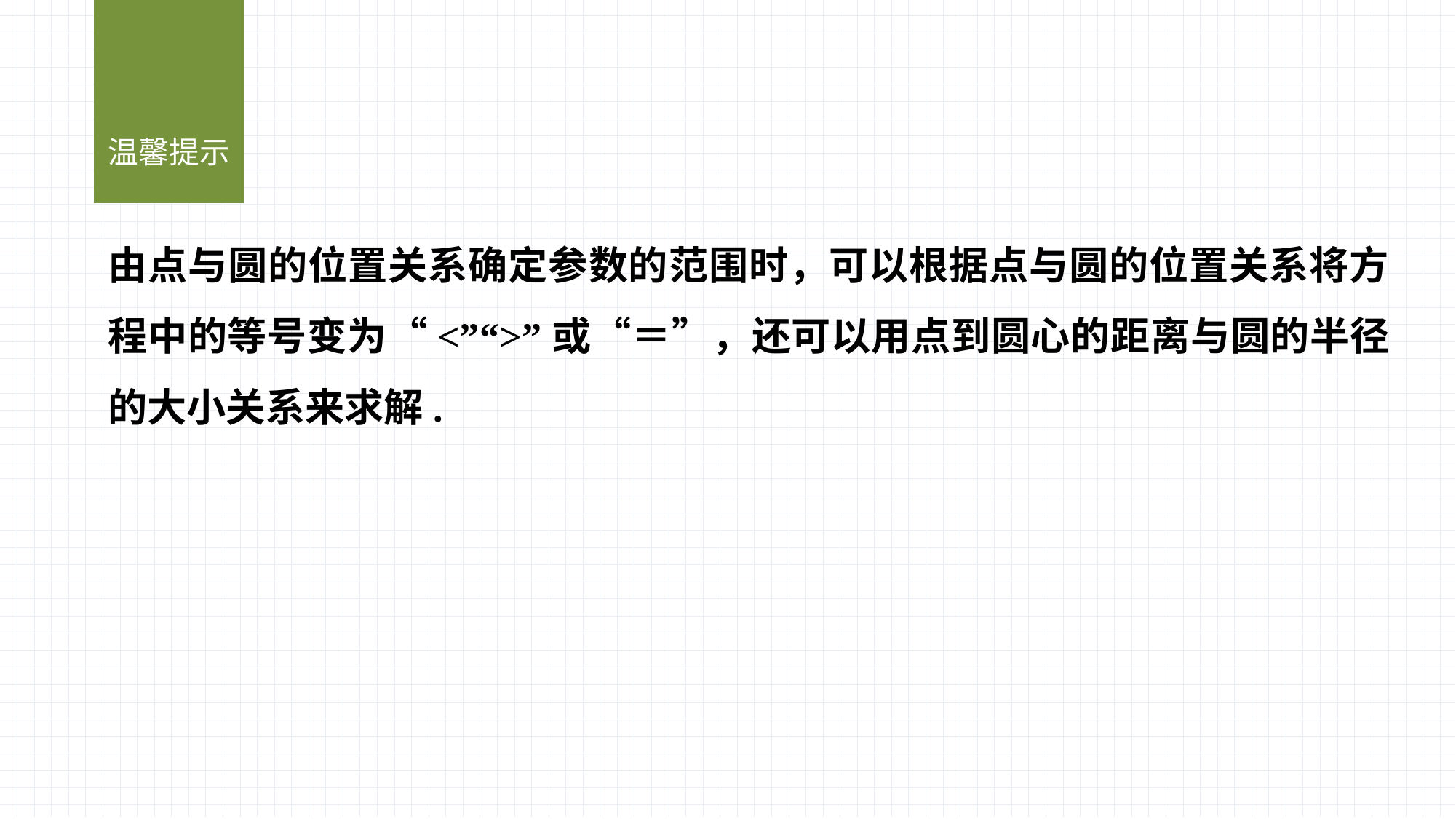

温馨提示
由点与圆的位置关系确定参数的范围时，可以根据点与圆的位置关系将方程中的等号变为“<”“>”或“＝”，还可以用点到圆心的距离与圆的半径的大小关系来求解.